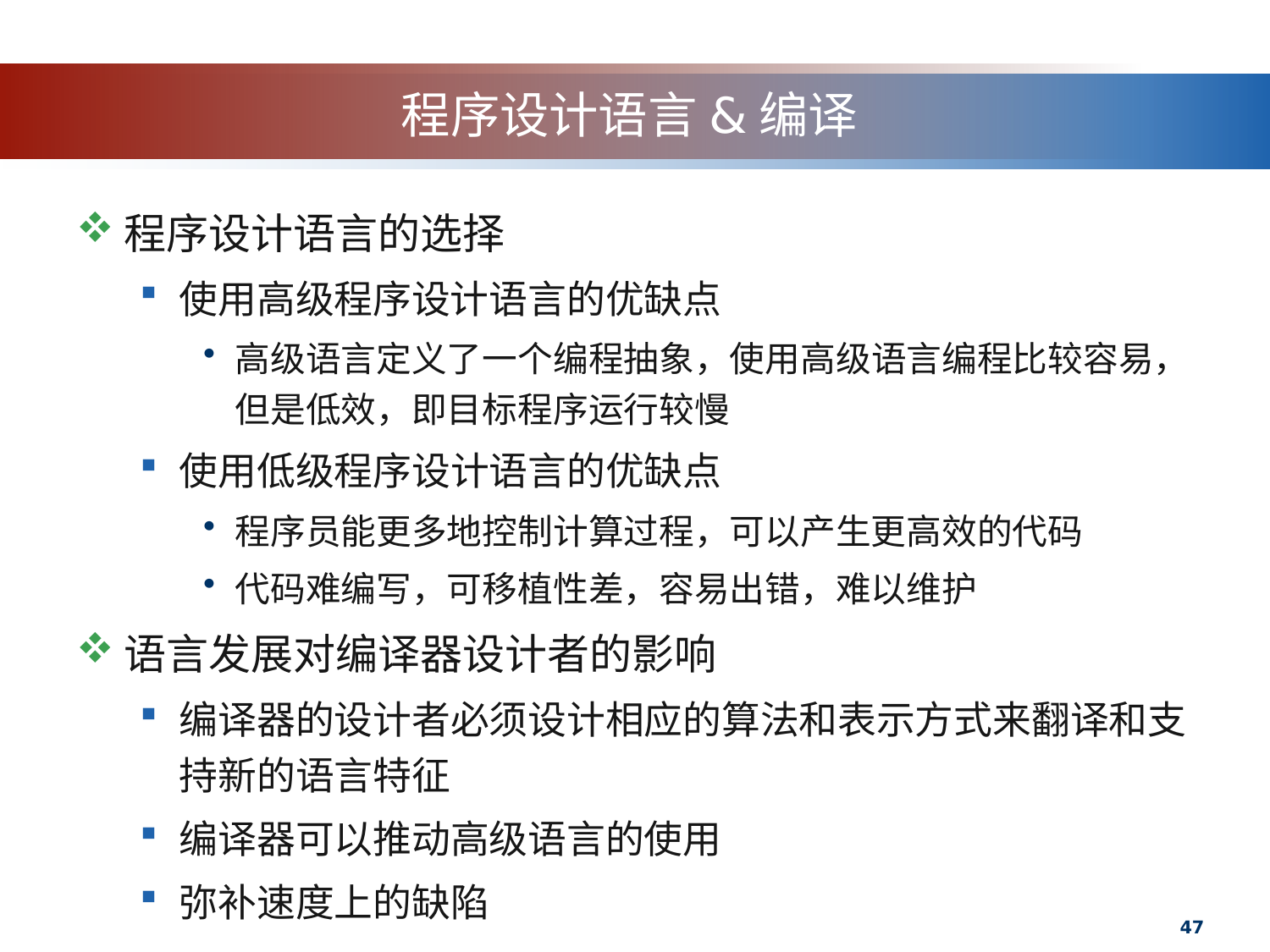

# 程序设计语言&编译
程序设计语言的选择
使用高级程序设计语言的优缺点
高级语言定义了一个编程抽象，使用高级语言编程比较容易，但是低效，即目标程序运行较慢
使用低级程序设计语言的优缺点
程序员能更多地控制计算过程，可以产生更高效的代码
代码难编写，可移植性差，容易出错，难以维护
语言发展对编译器设计者的影响
编译器的设计者必须设计相应的算法和表示方式来翻译和支持新的语言特征
编译器可以推动高级语言的使用
弥补速度上的缺陷

47